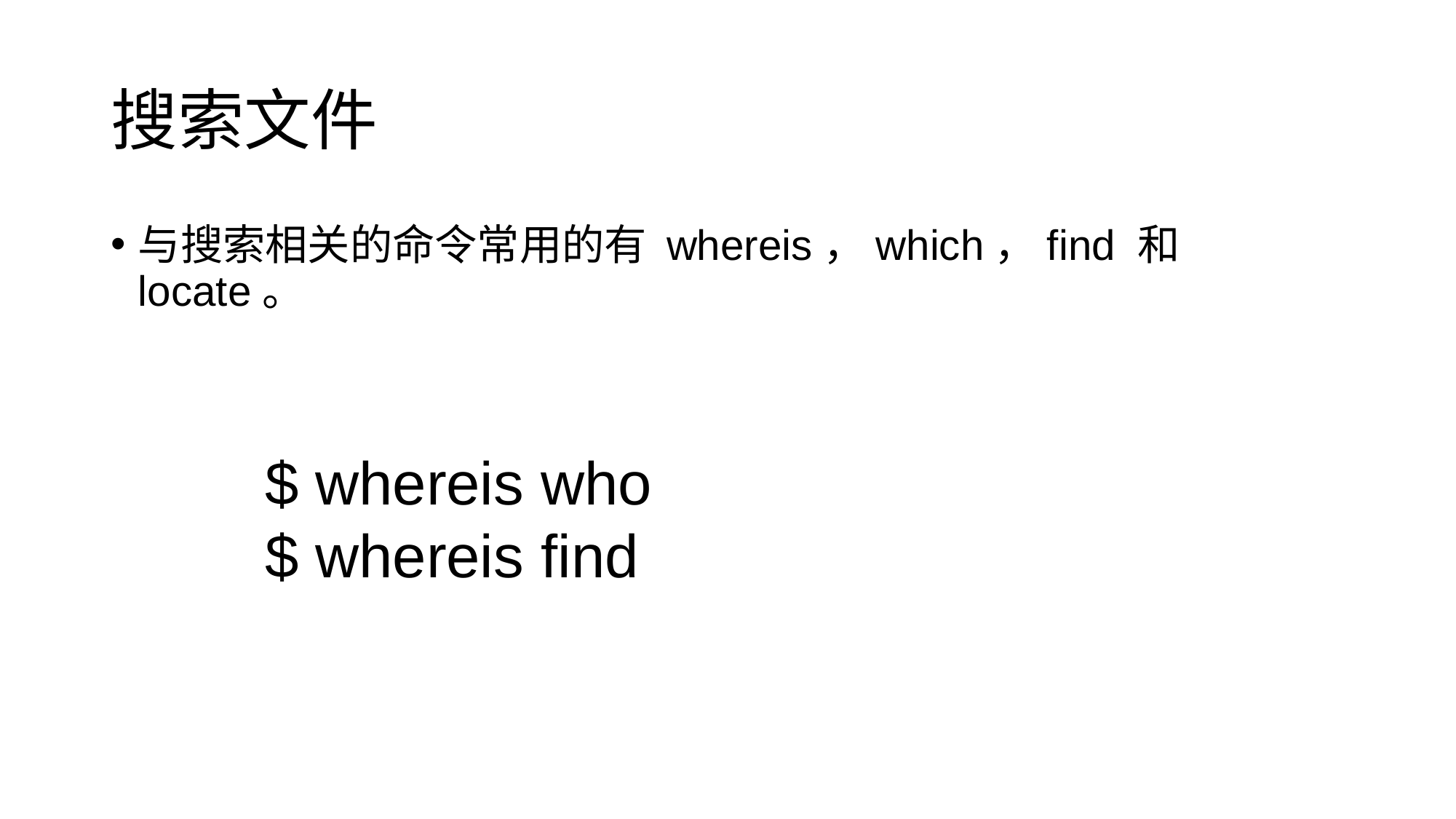

# 搜索文件
与搜索相关的命令常用的有 whereis，which，find 和 locate。

$ whereis who
$ whereis find